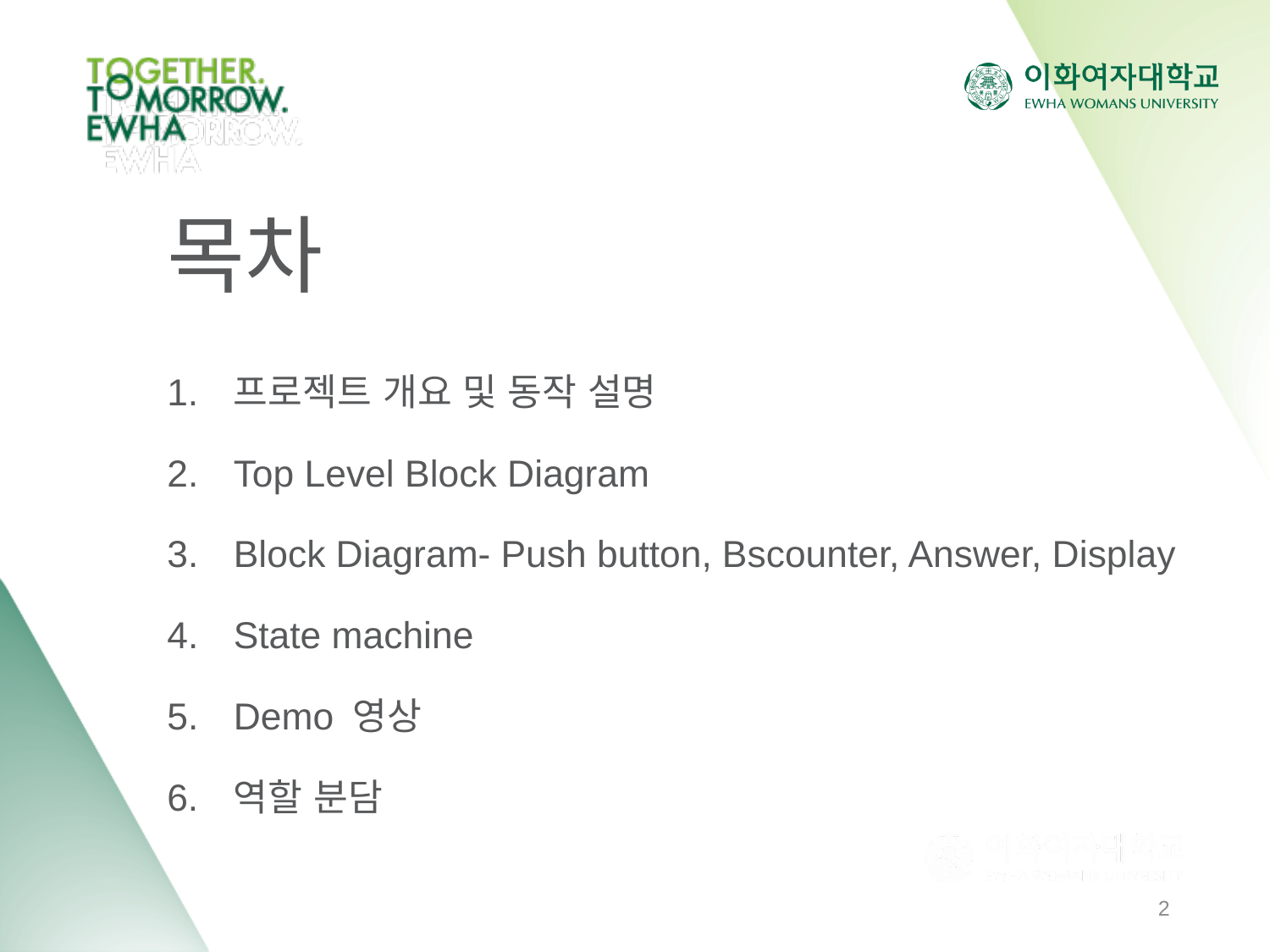

# 목차
프로젝트 개요 및 동작 설명
Top Level Block Diagram
Block Diagram- Push button, Bscounter, Answer, Display
State machine
Demo 영상
역할 분담

2